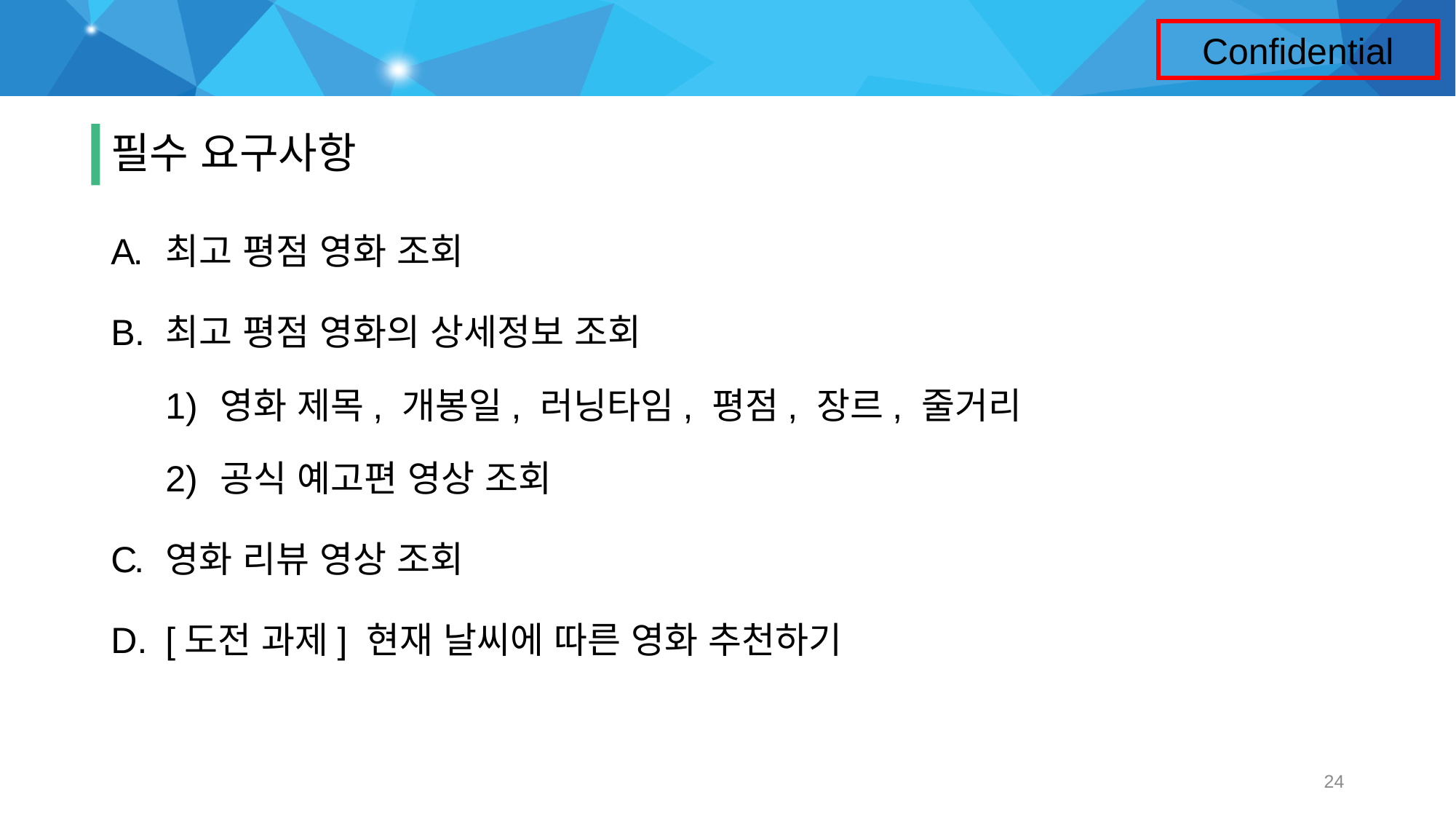

# 요구사항
필수 요구사항
최고 평점 영화 조회
최고 평점 영화의 상세정보 조회
영화 제목, 개봉일, 러닝타임, 평점, 장르, 줄거리
공식 예고편 영상 조회
영화 리뷰 영상 조회
[도전 과제] 현재 날씨에 따른 영화 추천하기

24